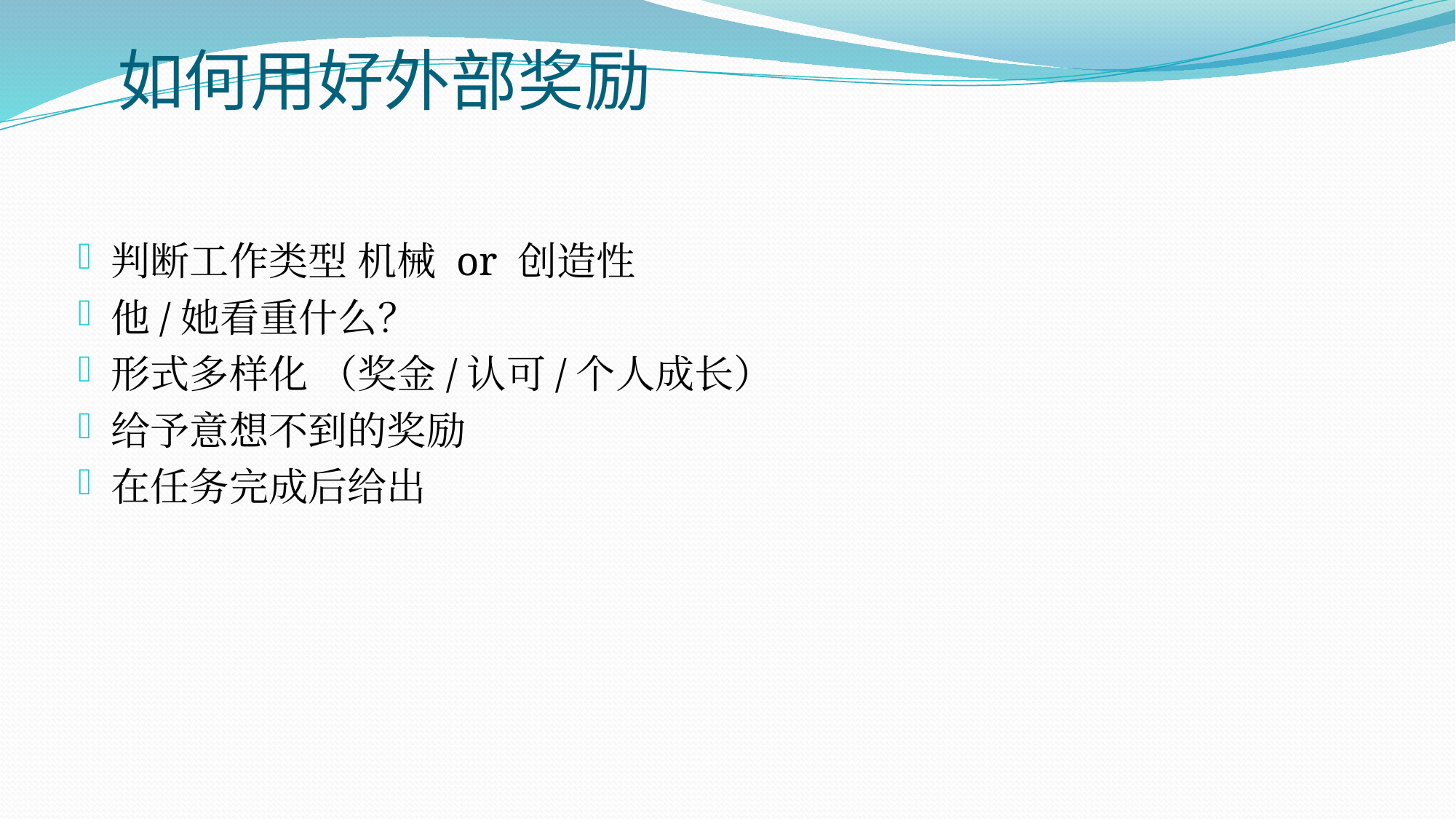

如何用好外部奖励
判断工作类型 机械 or 创造性
他/她看重什么？
形式多样化 （奖金/认可/个人成长）
给予意想不到的奖励
在任务完成后给出